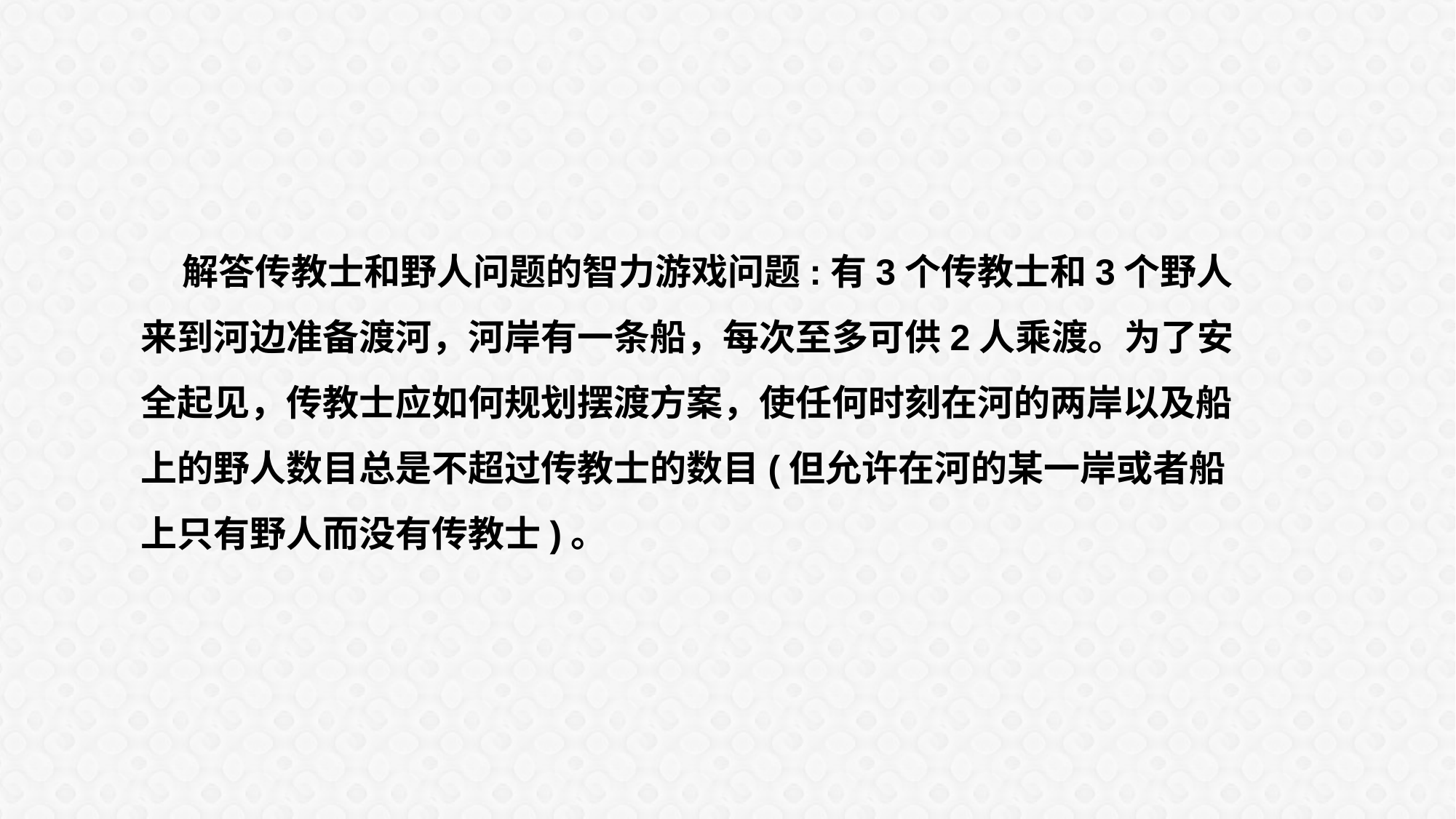

解答传教士和野人问题的智力游戏问题:有3个传教士和3个野人来到河边准备渡河，河岸有一条船，每次至多可供2人乘渡。为了安全起见，传教士应如何规划摆渡方案，使任何时刻在河的两岸以及船上的野人数目总是不超过传教士的数目(但允许在河的某一岸或者船上只有野人而没有传教士)。